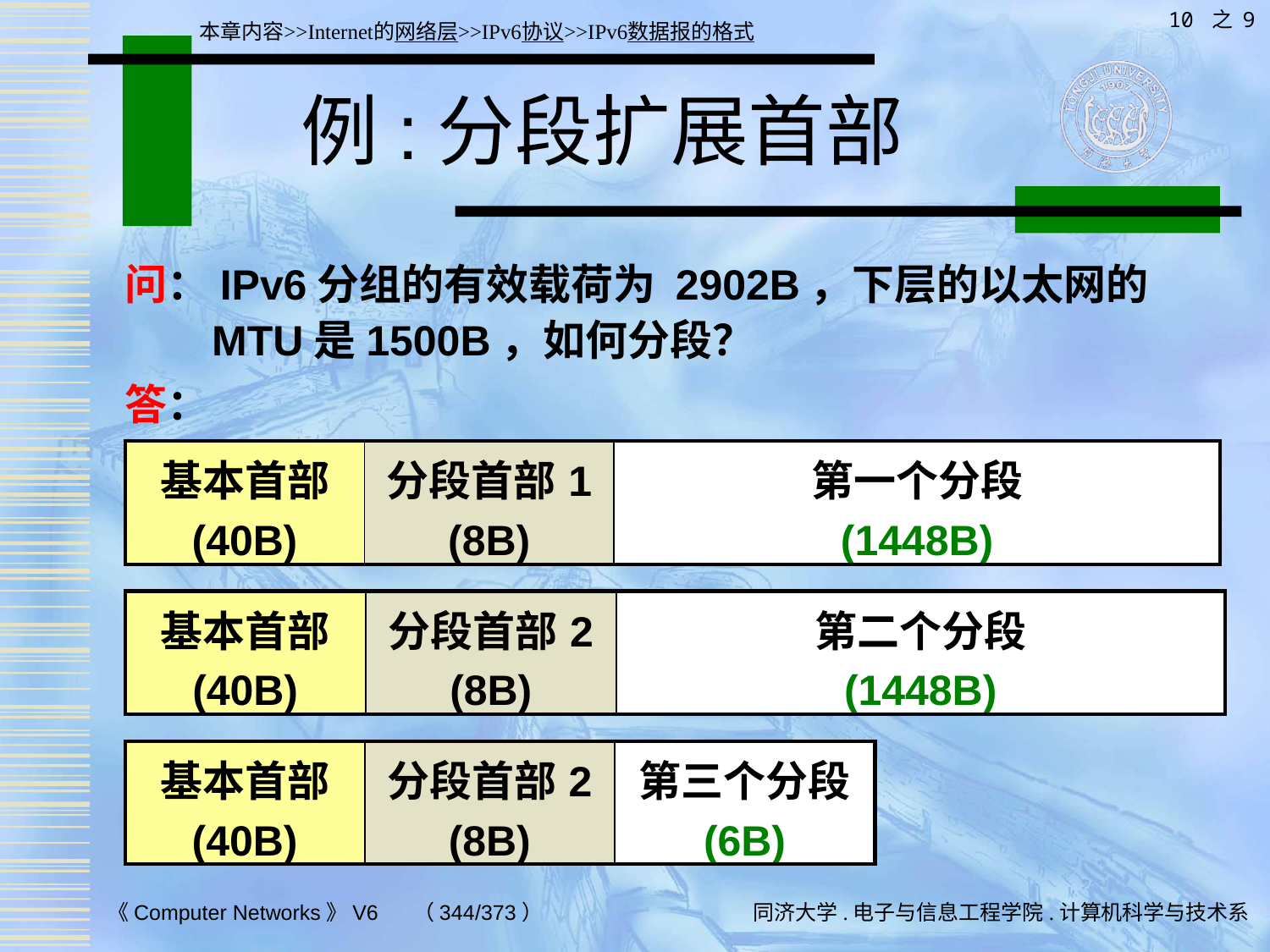

10 之 9
本章内容>>Internet的网络层>>IPv6协议>>IPv6数据报的格式
# 例:分段扩展首部
问：IPv6分组的有效载荷为 2902B，下层的以太网的MTU是1500B，如何分段？
答：

| 基本首部 (40B) | 分段首部1 (8B) | 第一个分段 (1448B) |
| --- | --- | --- |
| 基本首部 (40B) | 分段首部2 (8B) | 第二个分段 (1448B) |
| --- | --- | --- |
| 基本首部 (40B) | 分段首部2 (8B) | 第三个分段 (6B) |
| --- | --- | --- |